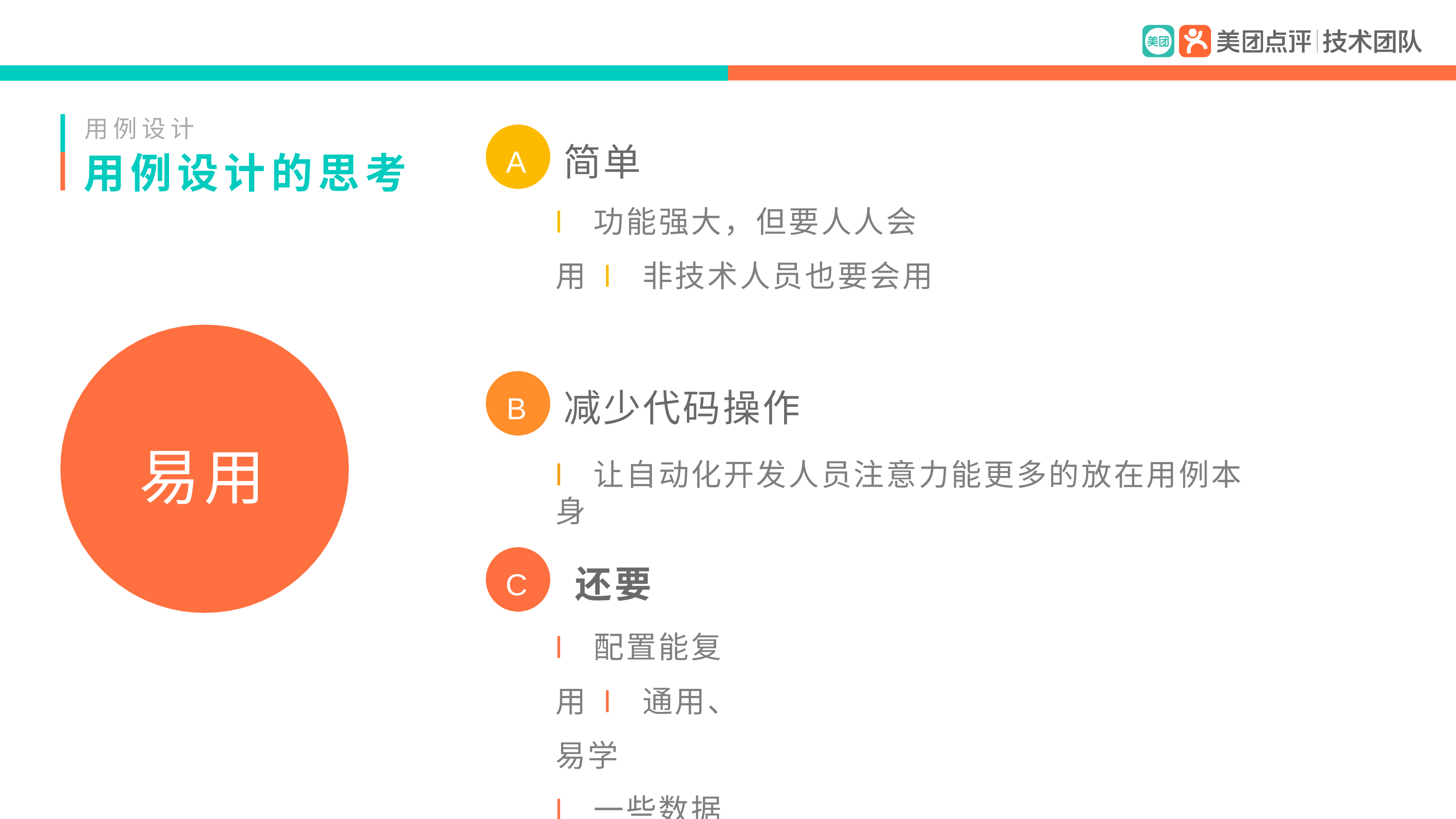

用例设计
用例设计的思考

简单
l 功能强大，但要人人会用 l 非技术人员也要会用
A

减少代码操作
l 让自动化开发人员注意力能更多的放在用例本身
B
易用

还要
l 配置能复用 l 通用、易学
l 一些数据能自动生成
C